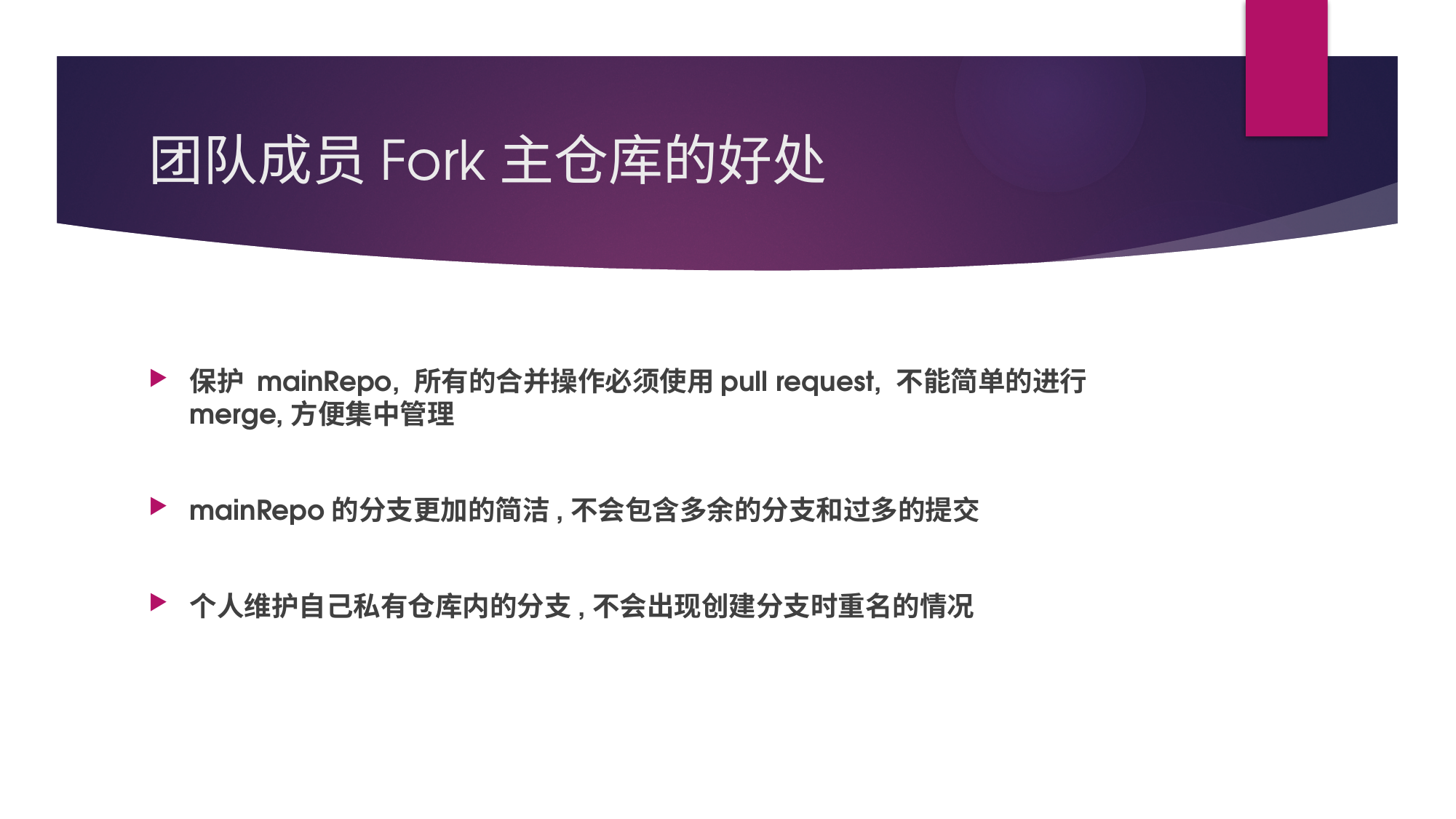

# 团队成员Fork主仓库的好处

保护 mainRepo, 所有的合并操作必须使用pull request, 不能简单的进行merge,方便集中管理

mainRepo的分支更加的简洁,不会包含多余的分支和过多的提交

个人维护自己私有仓库内的分支,不会出现创建分支时重名的情况